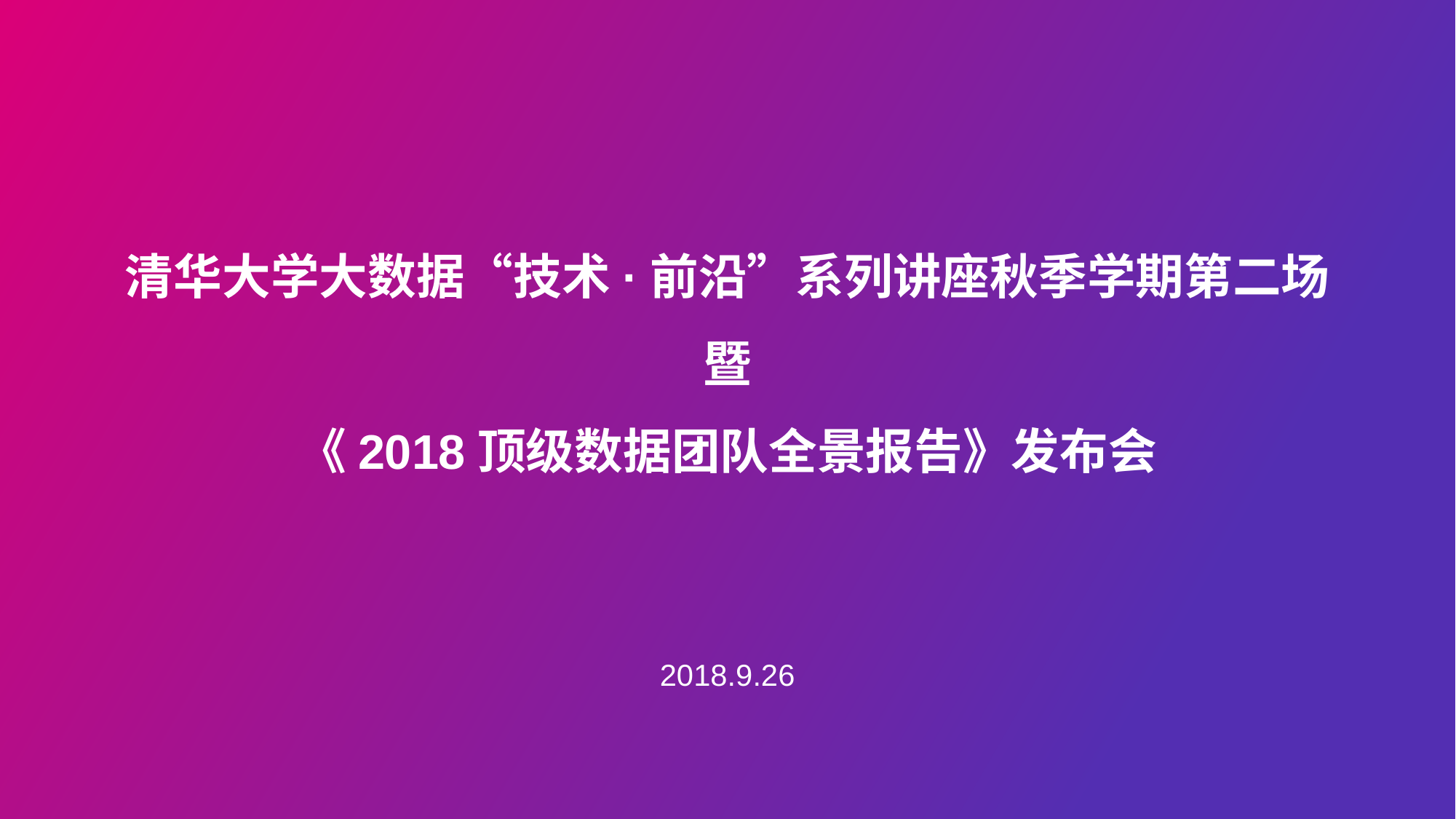

清华大学大数据“技术·前沿”系列讲座秋季学期第二场
暨
《2018顶级数据团队全景报告》发布会
2018.9.26